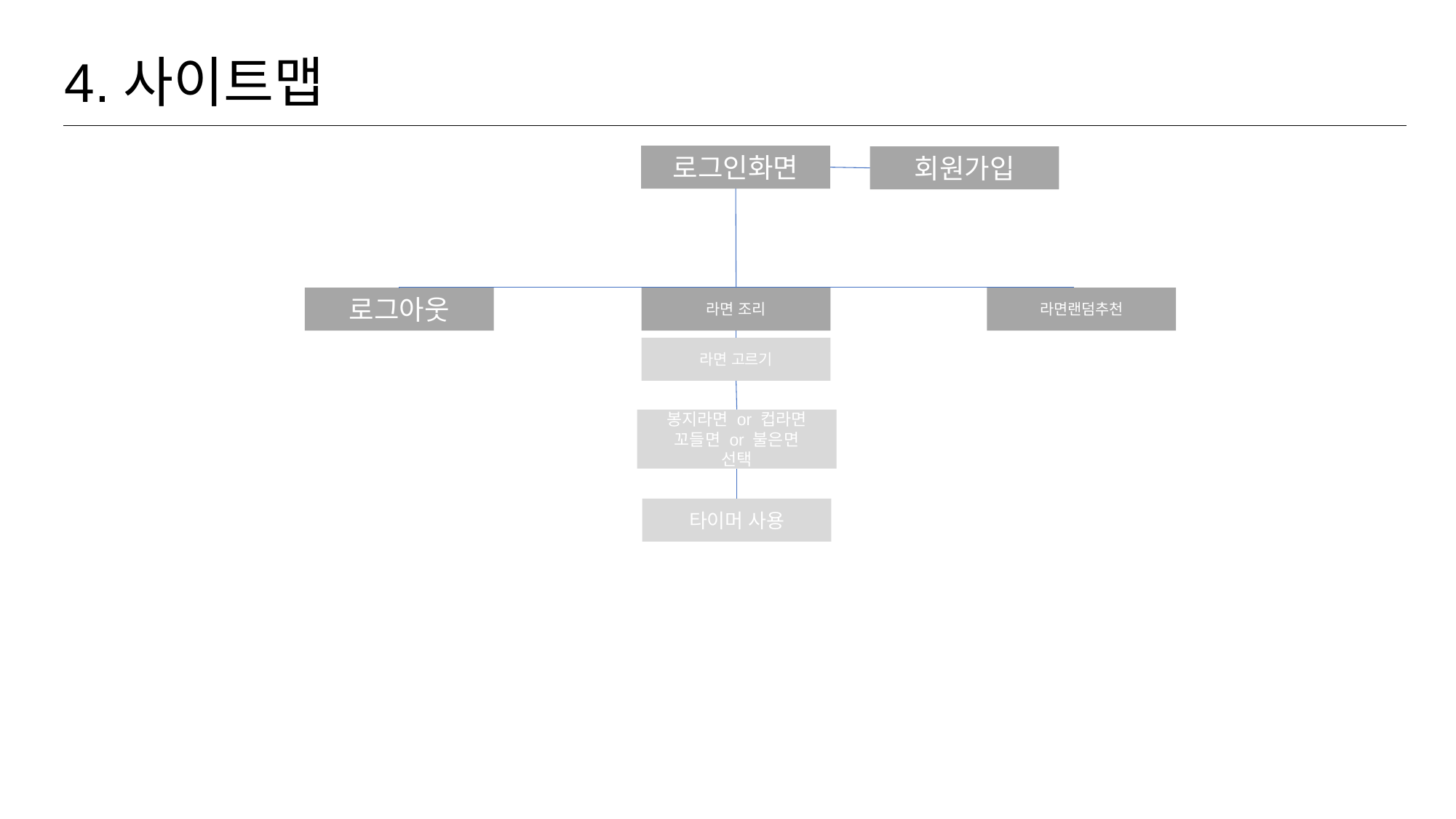

4.사이트맵
로그인화면
회원가입
로그아웃
라면 조리
라면랜덤추천
라면 고르기
봉지라면 or 컵라면
꼬들면 or 불은면
선택
타이머 사용